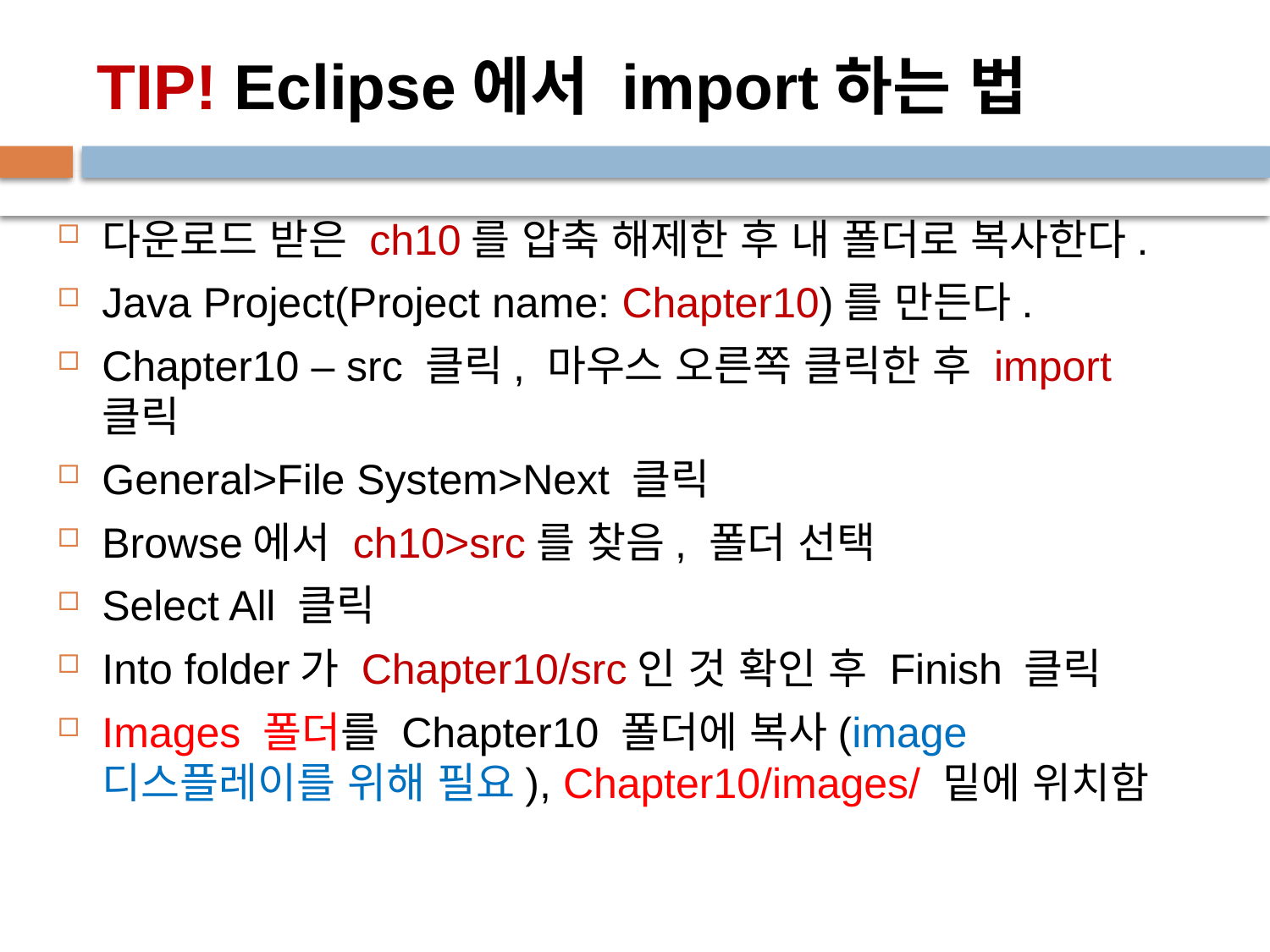

# TIP! Eclipse에서 import하는 법
다운로드 받은 ch10를 압축 해제한 후 내 폴더로 복사한다.
Java Project(Project name: Chapter10)를 만든다.
Chapter10 – src 클릭, 마우스 오른쪽 클릭한 후 import 클릭
General>File System>Next 클릭
Browse에서 ch10>src를 찾음, 폴더 선택
Select All 클릭
Into folder가 Chapter10/src인 것 확인 후 Finish 클릭
Images 폴더를 Chapter10 폴더에 복사(image 디스플레이를 위해 필요), Chapter10/images/ 밑에 위치함